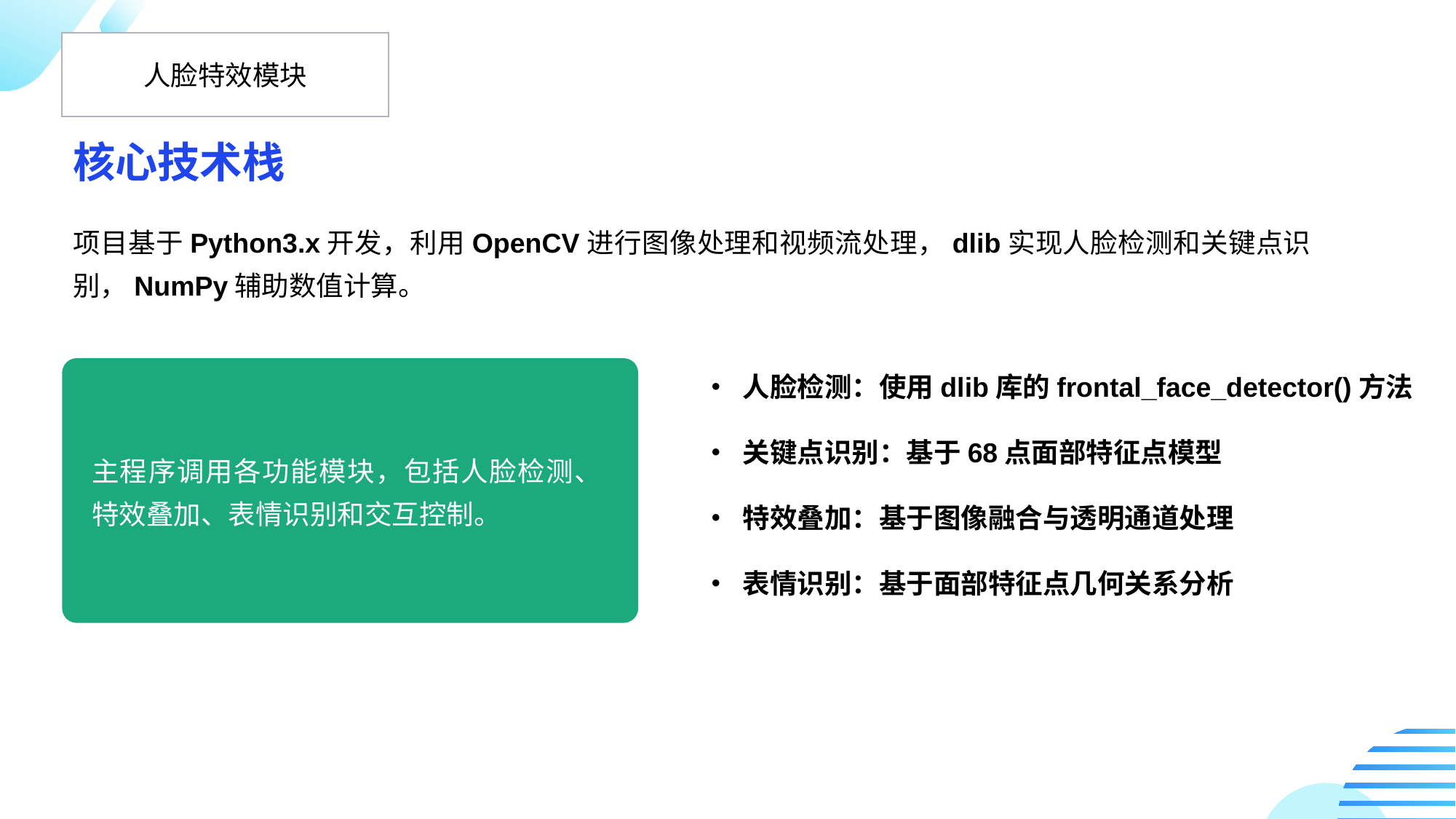

人脸特效模块
核心技术栈
项目基于Python3.x开发，利用OpenCV进行图像处理和视频流处理，dlib实现人脸检测和关键点识别，NumPy辅助数值计算。

• 人脸检测：使用dlib库的frontal_face_detector()方法

• 关键点识别：基于68点面部特征点模型

• 特效叠加：基于图像融合与透明通道处理

• 表情识别：基于面部特征点几何关系分析
主程序调用各功能模块，包括人脸检测、特效叠加、表情识别和交互控制。